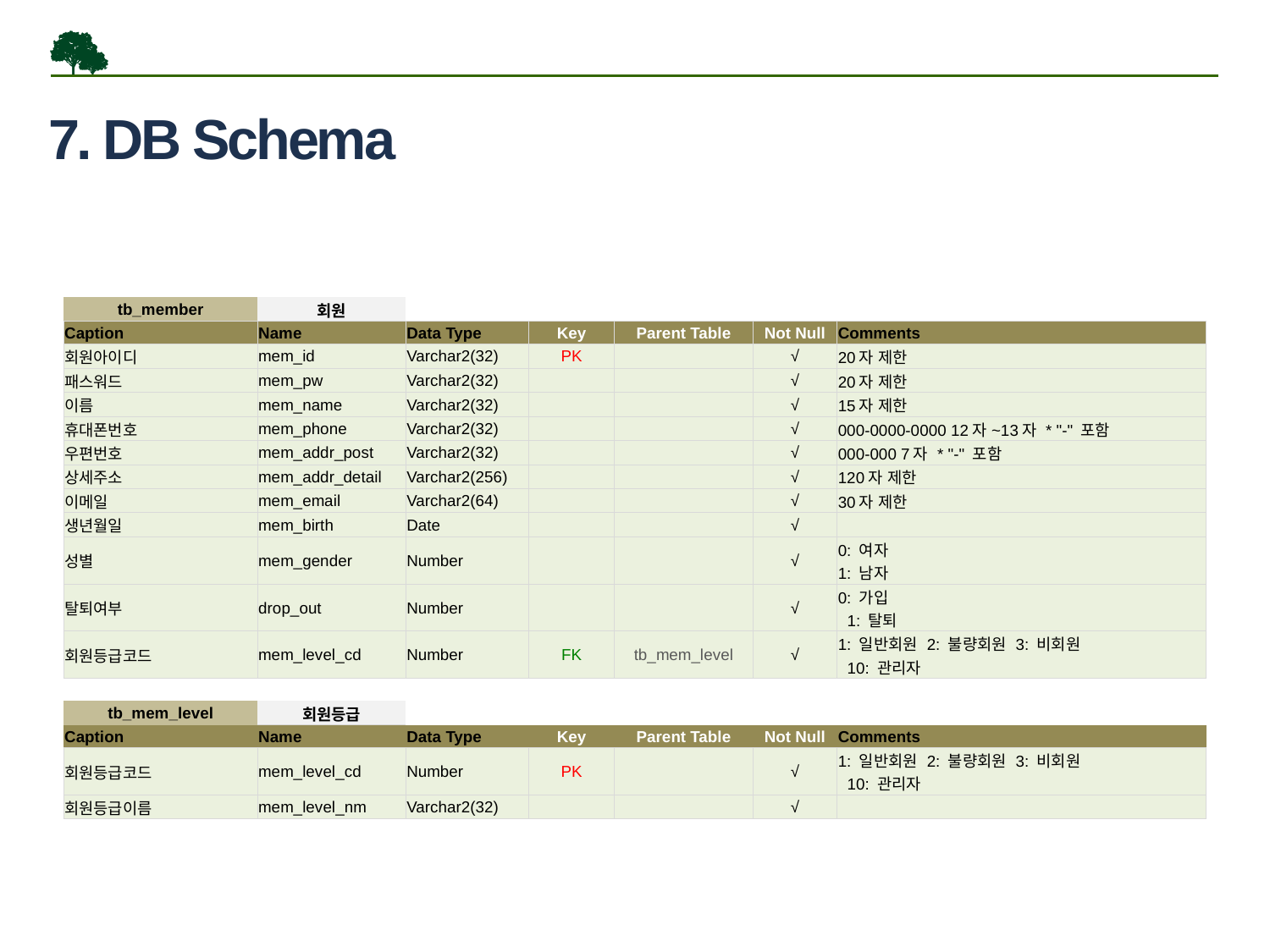

7. DB Schema
| tb\_member | 회원 |  |  |  |  |  |
| --- | --- | --- | --- | --- | --- | --- |
| Caption | Name | Data Type | Key | Parent Table | Not Null | Comments |
| 회원아이디 | mem\_id | Varchar2(32) | PK |  | √ | 20자 제한 |
| 패스워드 | mem\_pw | Varchar2(32) |  |  | √ | 20자 제한 |
| 이름 | mem\_name | Varchar2(32) |  |  | √ | 15자 제한 |
| 휴대폰번호 | mem\_phone | Varchar2(32) |  |  | √ | 000-0000-0000 12자~13자 \* "-" 포함 |
| 우편번호 | mem\_addr\_post | Varchar2(32) |  |  | √ | 000-000 7자 \* "-" 포함 |
| 상세주소 | mem\_addr\_detail | Varchar2(256) |  |  | √ | 120자 제한 |
| 이메일 | mem\_email | Varchar2(64) |  |  | √ | 30자 제한 |
| 생년월일 | mem\_birth | Date |  |  | √ |  |
| 성별 | mem\_gender | Number |  |  | √ | 0: 여자 1: 남자 |
| 탈퇴여부 | drop\_out | Number |  |  | √ | 0: 가입 1: 탈퇴 |
| 회원등급코드 | mem\_level\_cd | Number | FK | tb\_mem\_level | √ | 1: 일반회원 2: 불량회원 3: 비회원 10: 관리자 |
|  |  |  |  |  |  |  |
| tb\_mem\_level | 회원등급 |  |  |  |  |  |
| Caption | Name | Data Type | Key | Parent Table | Not Null | Comments |
| 회원등급코드 | mem\_level\_cd | Number | PK |  | √ | 1: 일반회원 2: 불량회원 3: 비회원 10: 관리자 |
| 회원등급이름 | mem\_level\_nm | Varchar2(32) |  |  | √ |  |